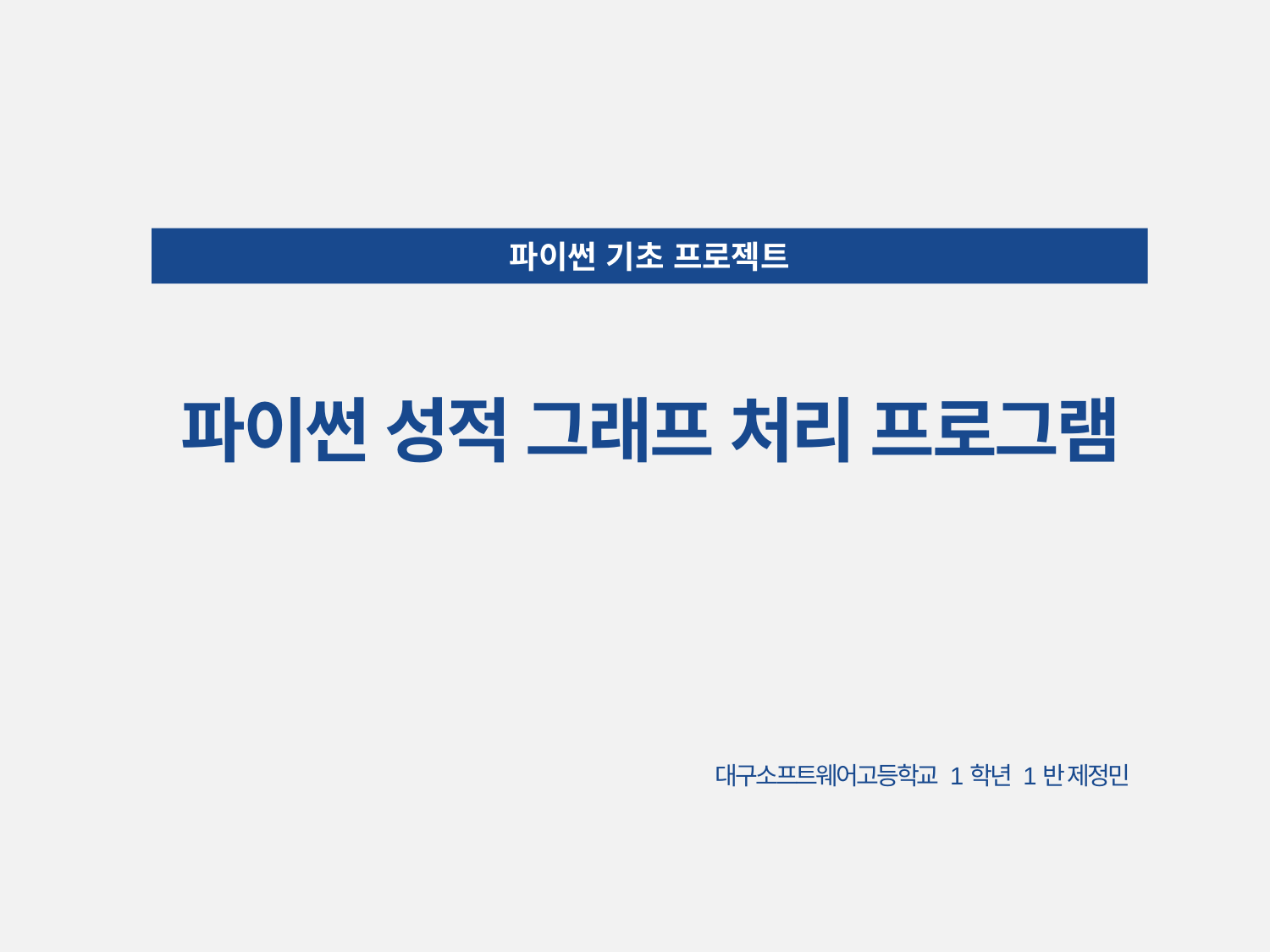

파이썬 기초 프로젝트
파이썬 성적 그래프 처리 프로그램
대구소프트웨어고등학교 1학년 1반 제정민